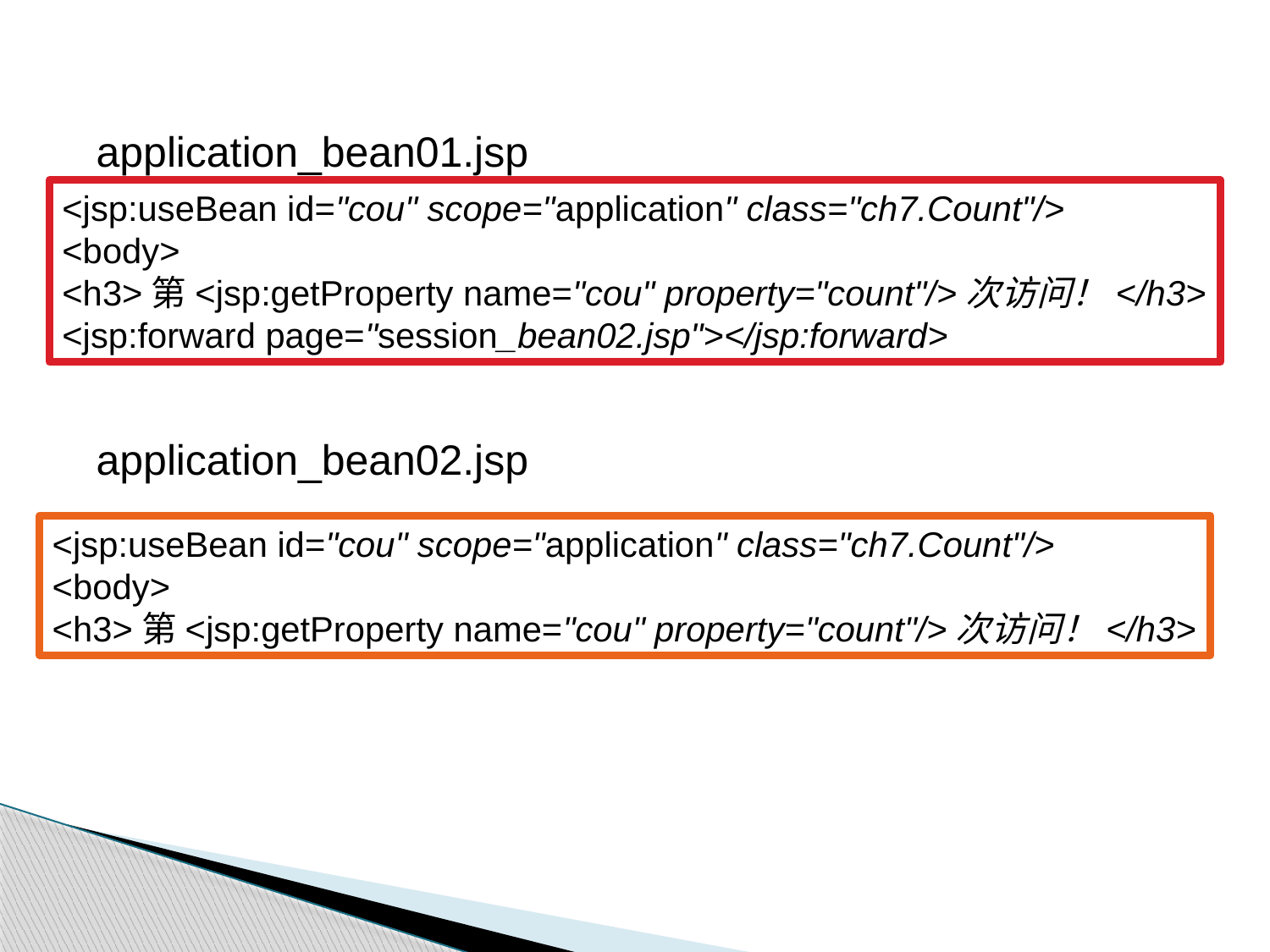

#
application_bean01.jsp
<jsp:useBean id="cou" scope="application" class="ch7.Count"/>
<body>
<h3>第<jsp:getProperty name="cou" property="count"/>次访问！</h3>
<jsp:forward page="session_bean02.jsp"></jsp:forward>

application_bean02.jsp
<jsp:useBean id="cou" scope="application" class="ch7.Count"/>
<body>
<h3>第<jsp:getProperty name="cou" property="count"/>次访问！</h3>